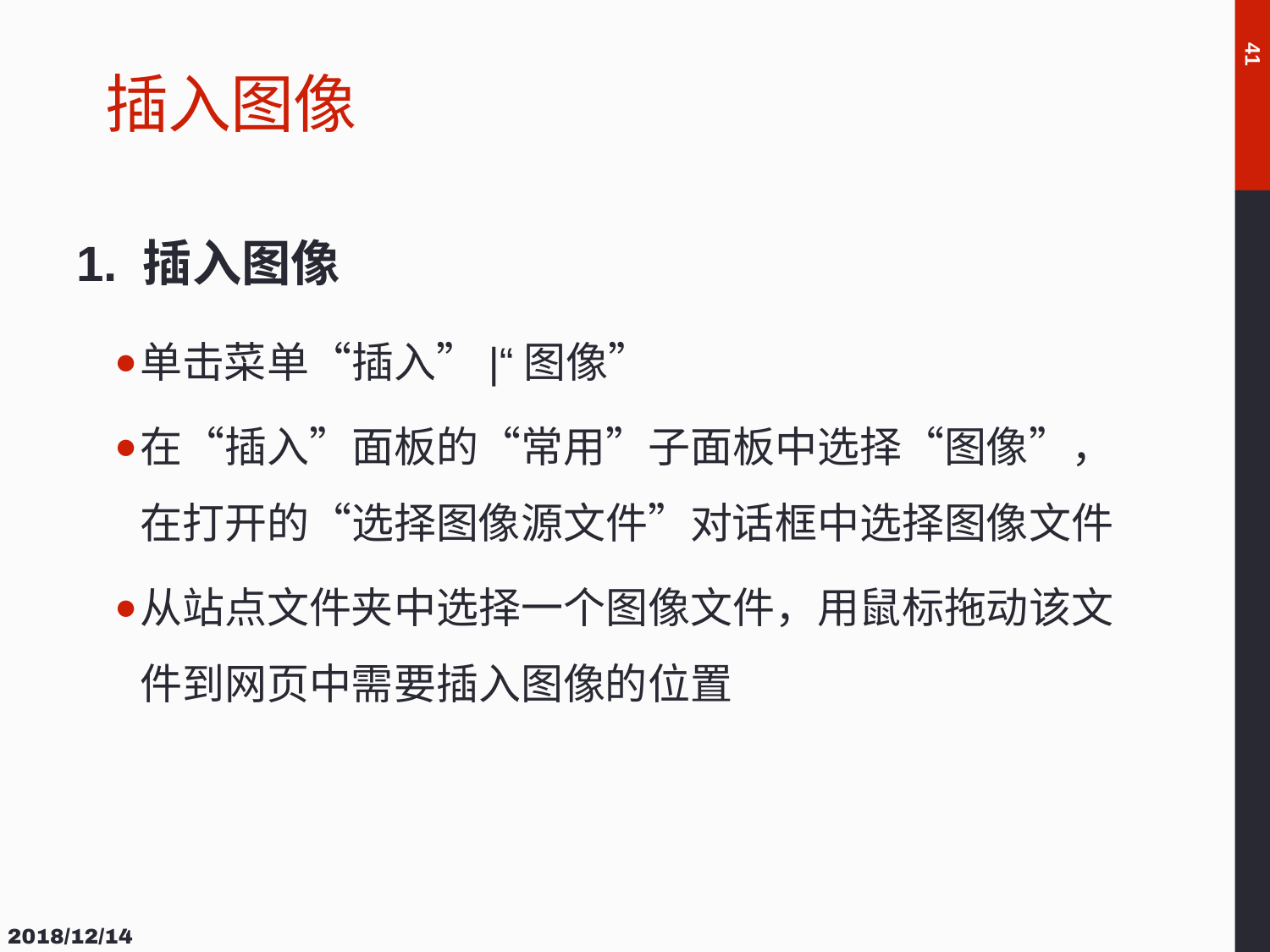

# 插入图像
41
1. 插入图像
单击菜单“插入”|“图像”
在“插入”面板的“常用”子面板中选择“图像”，在打开的“选择图像源文件”对话框中选择图像文件
从站点文件夹中选择一个图像文件，用鼠标拖动该文件到网页中需要插入图像的位置
2018/12/14